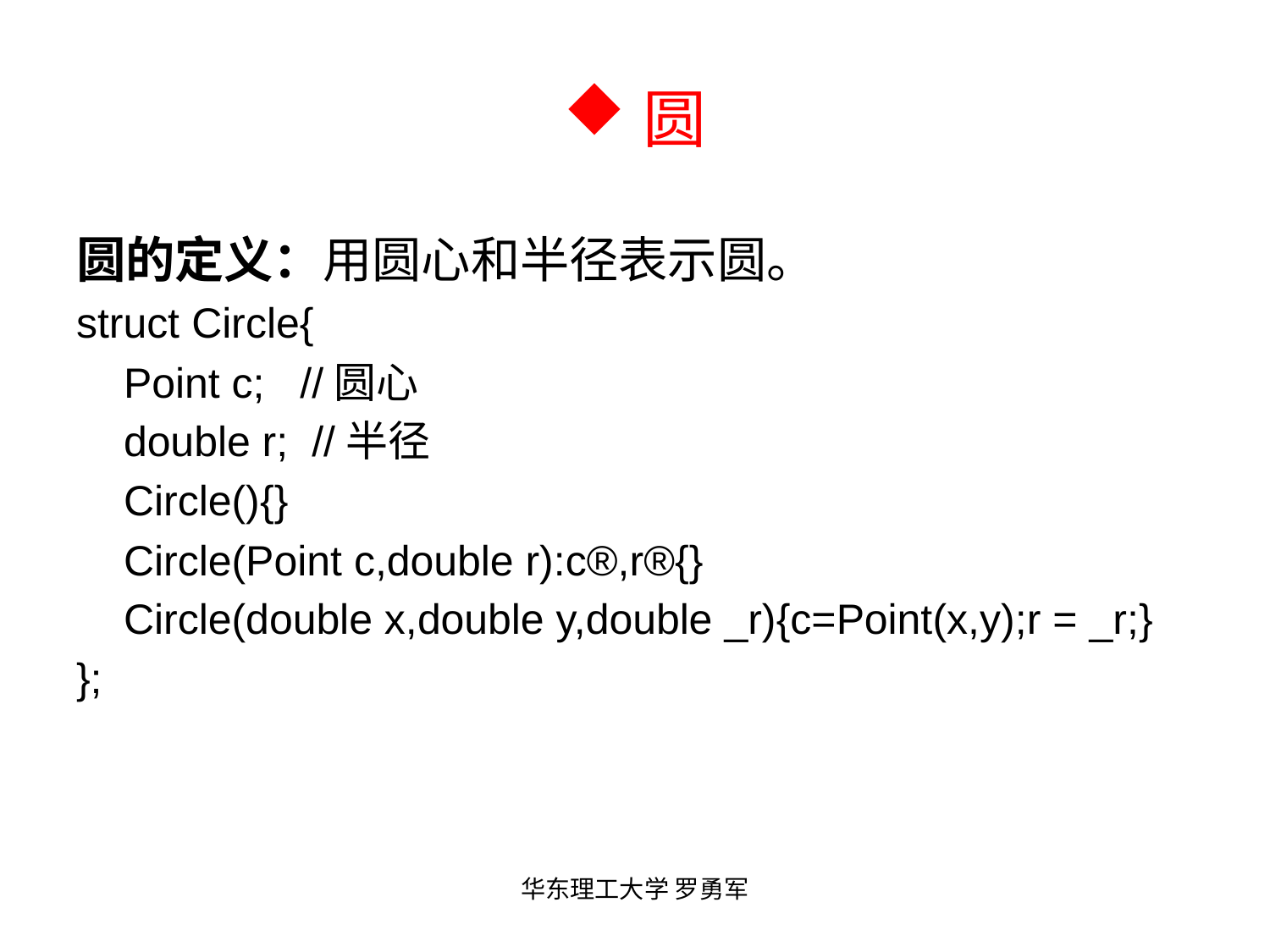

# 圆
圆的定义：用圆心和半径表示圆。
struct Circle{
    Point c;   //圆心
    double r;  //半径
    Circle(){}
    Circle(Point c,double r):c®,r®{}
    Circle(double x,double y,double _r){c=Point(x,y);r = _r;}
};

华东理工大学 罗勇军